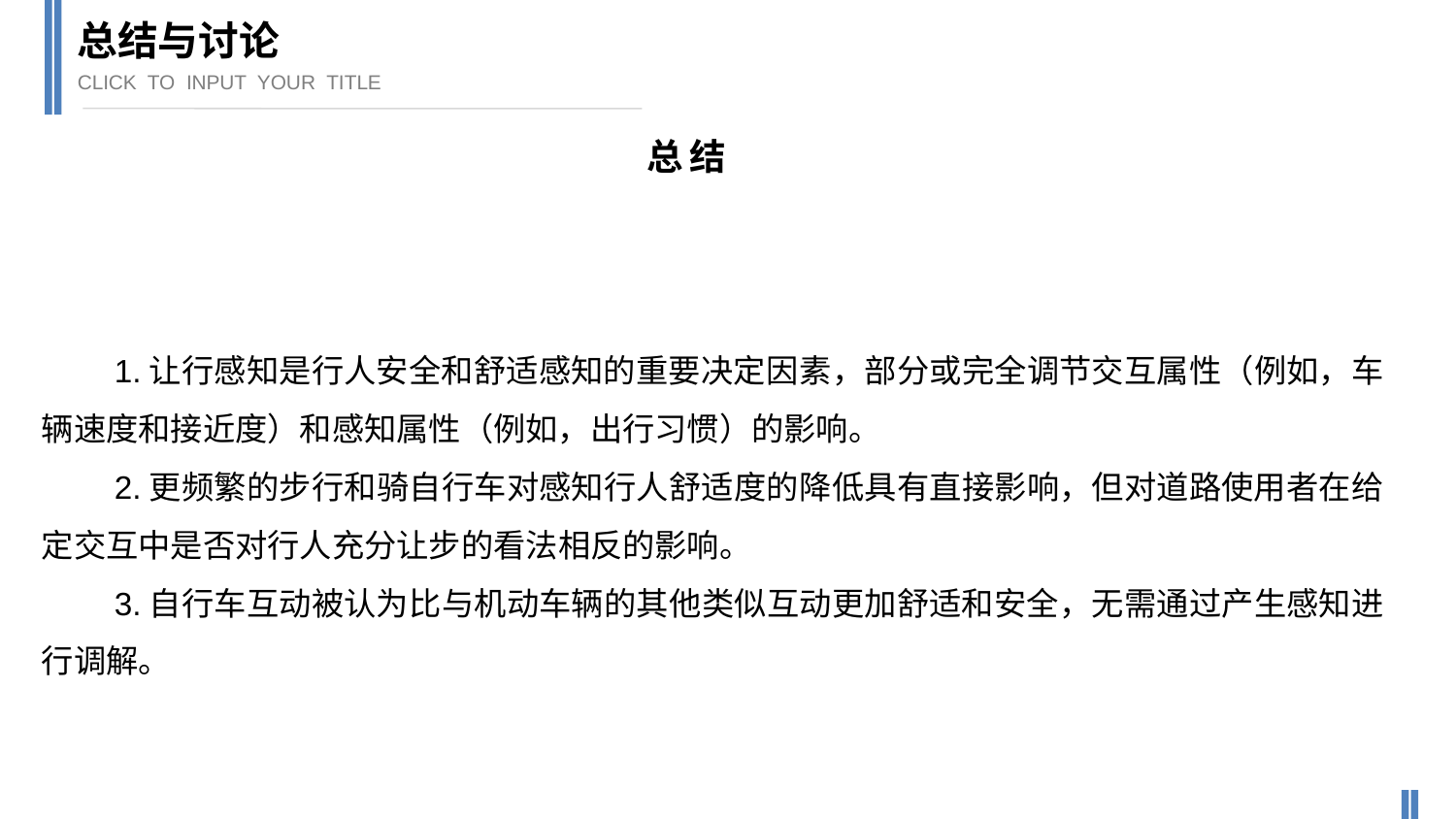

总结与讨论
CLICK  TO  INPUT  YOUR  TITLE
总结
1.让行感知是行人安全和舒适感知的重要决定因素，部分或完全调节交互属性（例如，车辆速度和接近度）和感知属性（例如，出行习惯）的影响。
2.更频繁的步行和骑自行车对感知行人舒适度的降低具有直接影响，但对道路使用者在给定交互中是否对行人充分让步的看法相反的影响。
3.自行车互动被认为比与机动车辆的其他类似互动更加舒适和安全，无需通过产生感知进行调解。